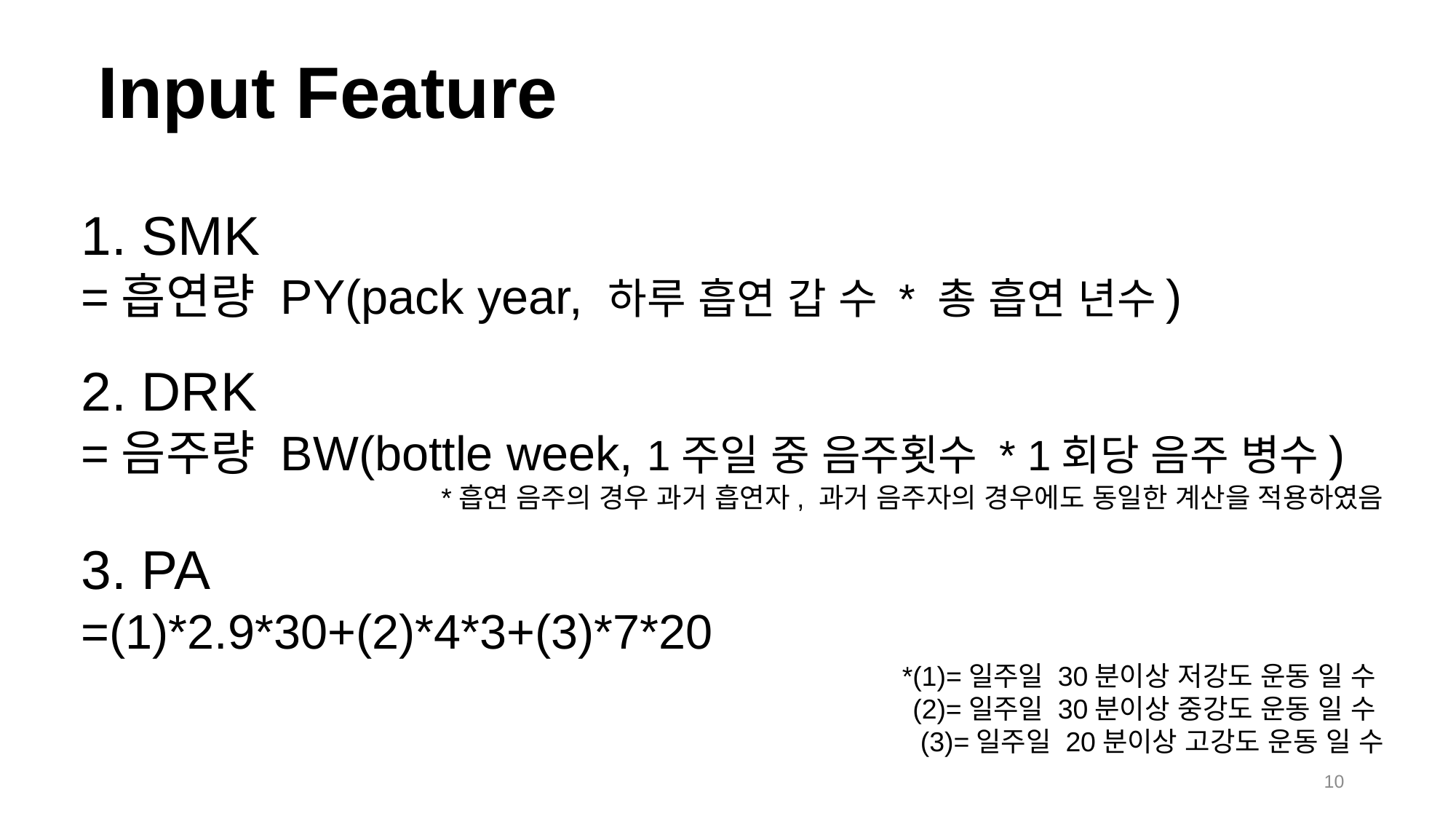

Input Feature
1. SMK
=흡연량 PY(pack year, 하루 흡연 갑 수 * 총 흡연 년수)

2. DRK
=음주량 BW(bottle week, 1주일 중 음주횟수 * 1회당 음주 병수)
*흡연 음주의 경우 과거 흡연자, 과거 음주자의 경우에도 동일한 계산을 적용하였음

3. PA
=(1)*2.9*30+(2)*4*3+(3)*7*20
*(1)=일주일 30분이상 저강도 운동 일 수
(2)=일주일 30분이상 중강도 운동 일 수
(3)=일주일 20분이상 고강도 운동 일 수
10